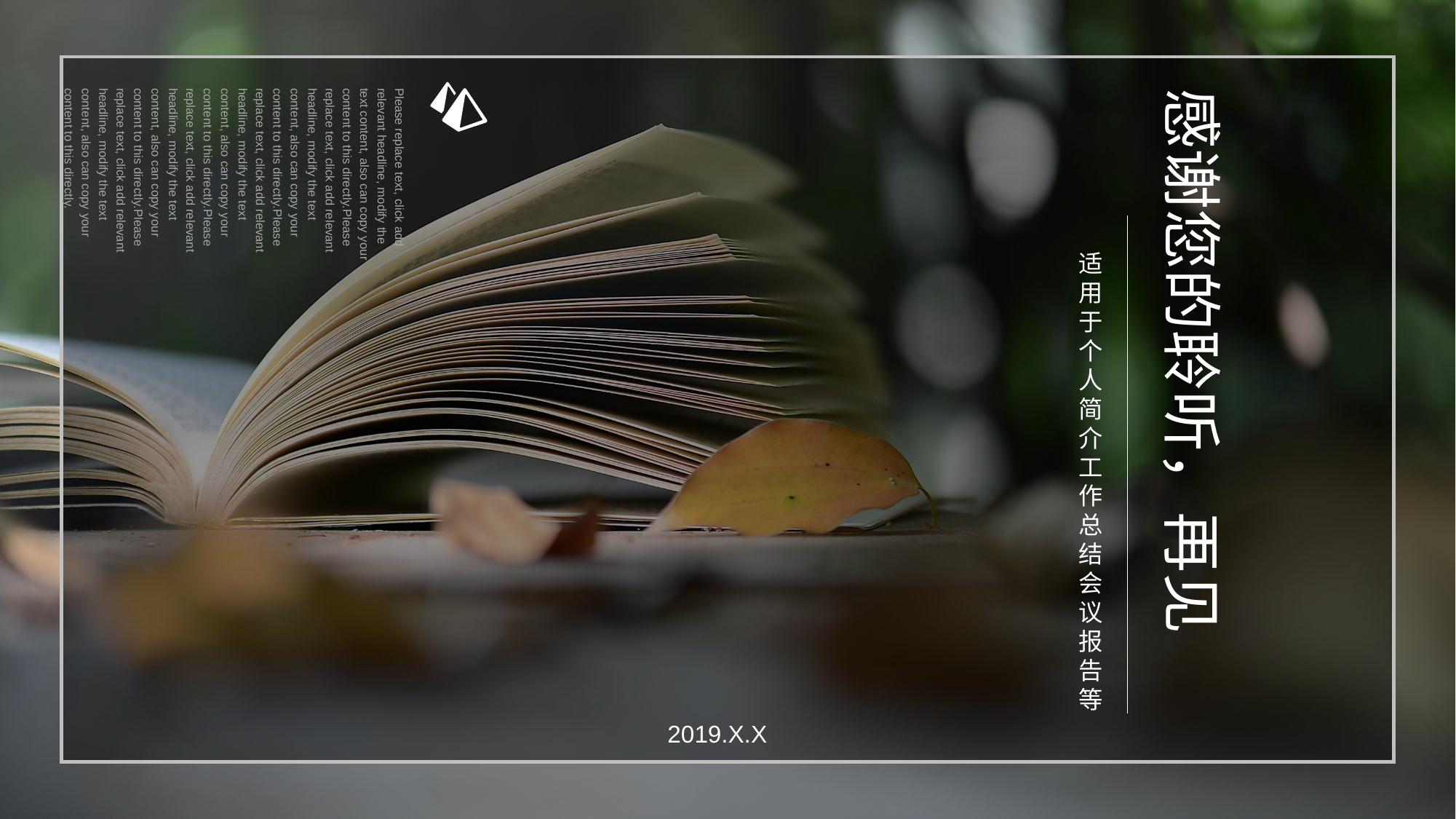

Please replace text, click add relevant headline, modify the text content, also can copy your content to this directly.Please replace text, click add relevant headline, modify the text content, also can copy your content to this directly.Please replace text, click add relevant headline, modify the text content, also can copy your content to this directly.Please replace text, click add relevant headline, modify the text content, also can copy your content to this directly.Please replace text, click add relevant headline, modify the text content, also can copy your content to this directly.
感谢您的聆听，再见

适用于个人简介工作总结会议报告等
2019.X.X